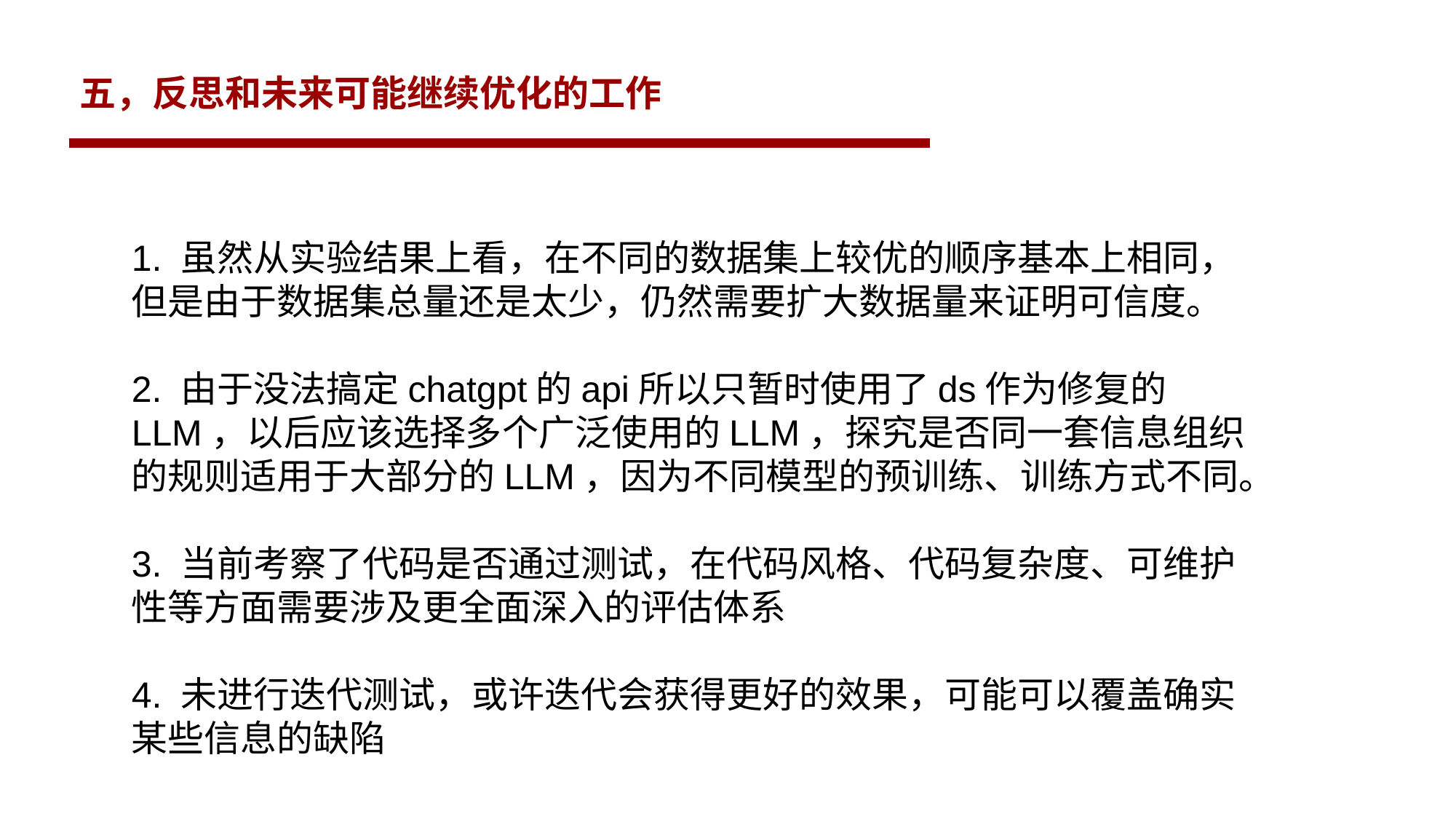

五，反思和未来可能继续优化的工作
1. 虽然从实验结果上看，在不同的数据集上较优的顺序基本上相同，但是由于数据集总量还是太少，仍然需要扩大数据量来证明可信度。

2. 由于没法搞定chatgpt的api所以只暂时使用了ds作为修复的LLM，以后应该选择多个广泛使用的LLM，探究是否同一套信息组织的规则适用于大部分的LLM，因为不同模型的预训练、训练方式不同。

3. 当前考察了代码是否通过测试，在代码风格、代码复杂度、可维护性等方面需要涉及更全面深入的评估体系

4. 未进行迭代测试，或许迭代会获得更好的效果，可能可以覆盖确实某些信息的缺陷